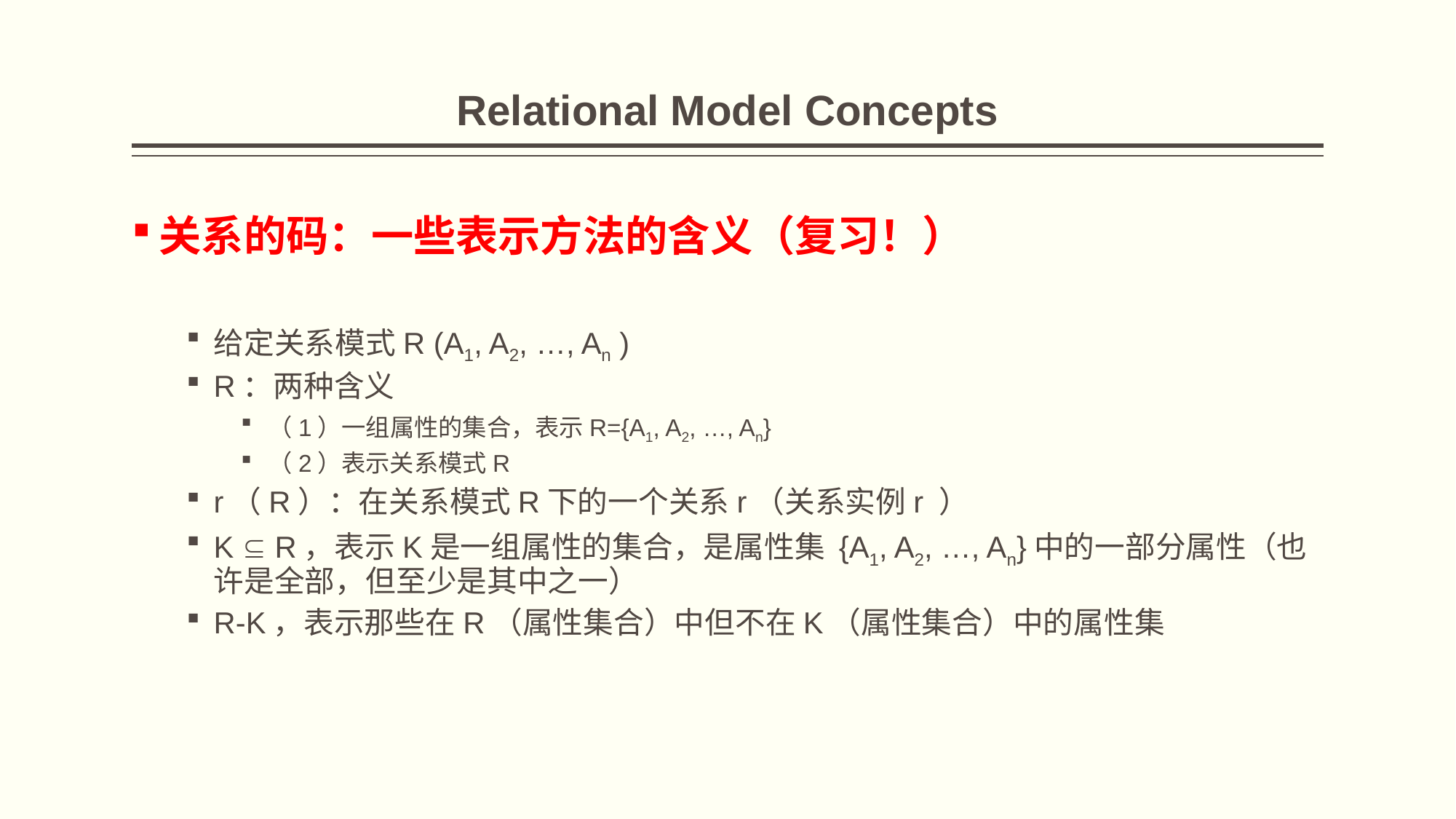

# Relational Model Concepts
关系的码：一些表示方法的含义（复习！）

给定关系模式R (A1, A2, …, An )
R：两种含义
（1）一组属性的集合，表示R={A1, A2, …, An}
（2）表示关系模式R
r（R）：在关系模式R下的一个关系r（关系实例r ）
K ⊆ R，表示K是一组属性的集合，是属性集 {A1, A2, …, An}中的一部分属性（也许是全部，但至少是其中之一）
R-K，表示那些在R（属性集合）中但不在K（属性集合）中的属性集